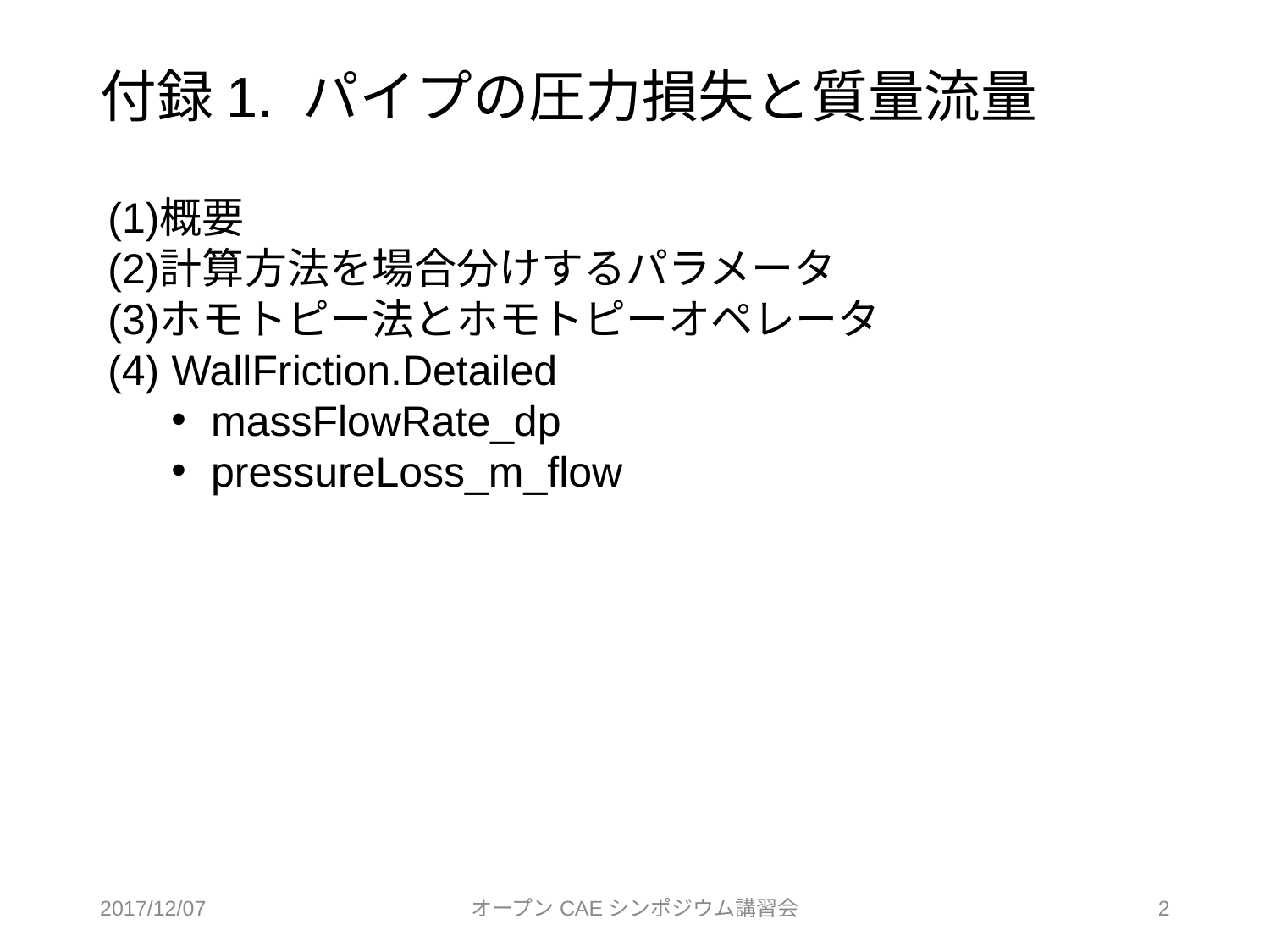

# 付録1. パイプの圧力損失と質量流量
概要
計算方法を場合分けするパラメータ
ホモトピー法とホモトピーオペレータ
 WallFriction.Detailed
massFlowRate_dp
pressureLoss_m_flow

2017/12/07
オープンCAEシンポジウム講習会
2